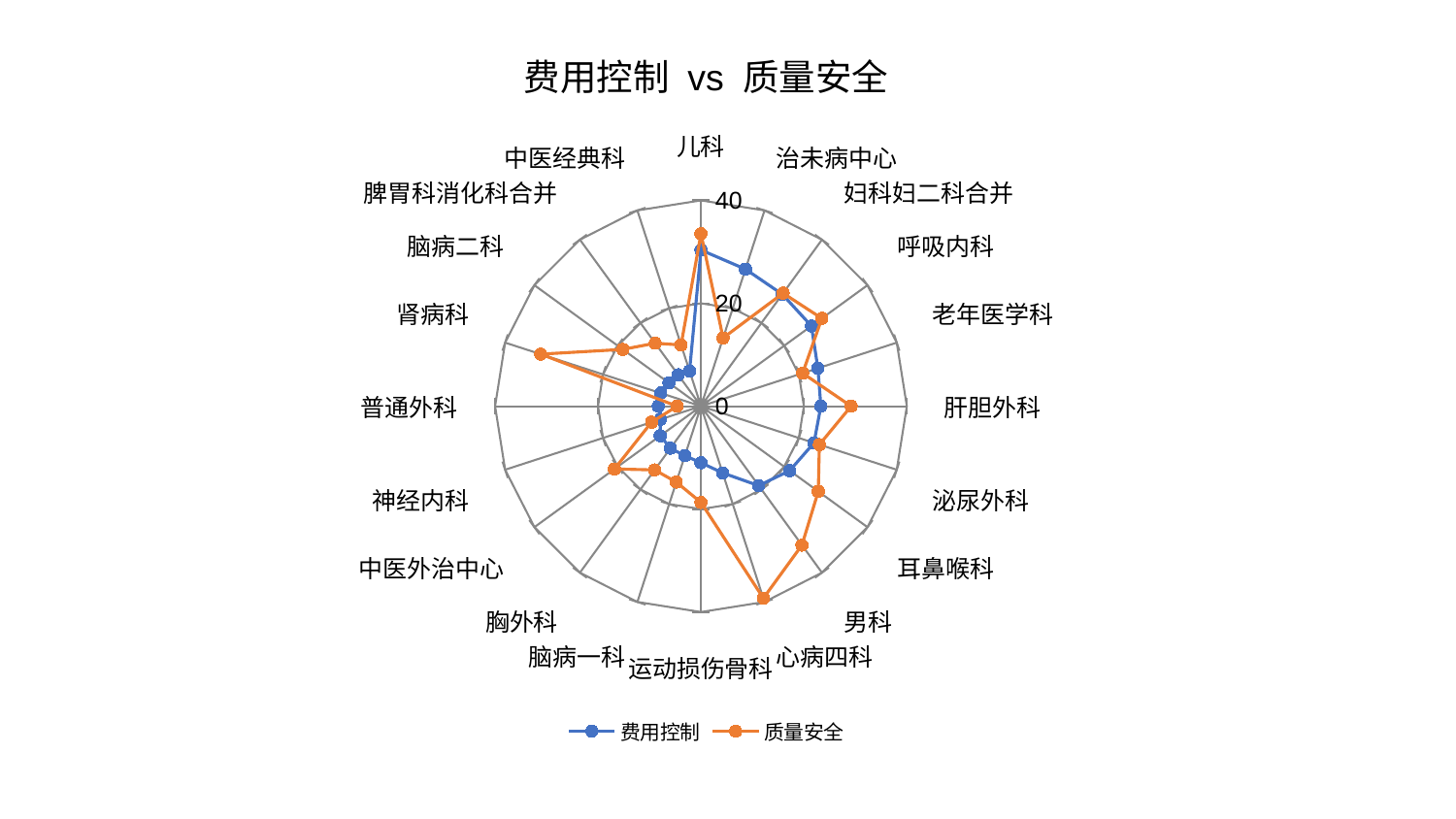

### Chart: 费用控制 vs 质量安全

| Category | 费用控制 | 质量安全 |
|---|---|---|
| 儿科 | 30.3543170759894 | 33.51904138823221 |
| 治未病中心 | 28.000756165466274 | 13.934770165557433 |
| 妇科妇二科合并 | 26.888383745007868 | 27.15127131734335 |
| 呼吸内科 | 26.537075529974324 | 29.043234004773705 |
| 老年医学科 | 23.89102295874879 | 20.775422781487833 |
| 肝胆外科 | 23.29896722562256 | 29.17740920100876 |
| 泌尿外科 | 23.093306108769408 | 24.19829836128117 |
| 耳鼻喉科 | 21.319550603347476 | 28.178576892155228 |
| 男科 | 19.09310957143805 | 33.39077904057369 |
| 心病四科 | 13.63963853756517 | 39.245720249928695 |
| 运动损伤骨科 | 10.99379344332718 | 18.71582887966112 |
| 脑病一科 | 10.122803096364105 | 15.512269862080899 |
| 胸外科 | 10.095965835198212 | 15.314946316144235 |
| 中医外治中心 | 9.786577052004692 | 20.77550454737652 |
| 神经内科 | 8.299896172247193 | 10.08924055176065 |
| 普通外科 | 8.290587531230042 | 4.640787194268699 |
| 肾病科 | 8.23864747717662 | 32.731575237055004 |
| 脑病二科 | 7.71459941612163 | 18.785606719598583 |
| 脾胃科消化科合并 | 7.554010461475136 | 15.12968289496978 |
| 中医经典科 | 7.196776788661434 | 12.515426271097414 |
64